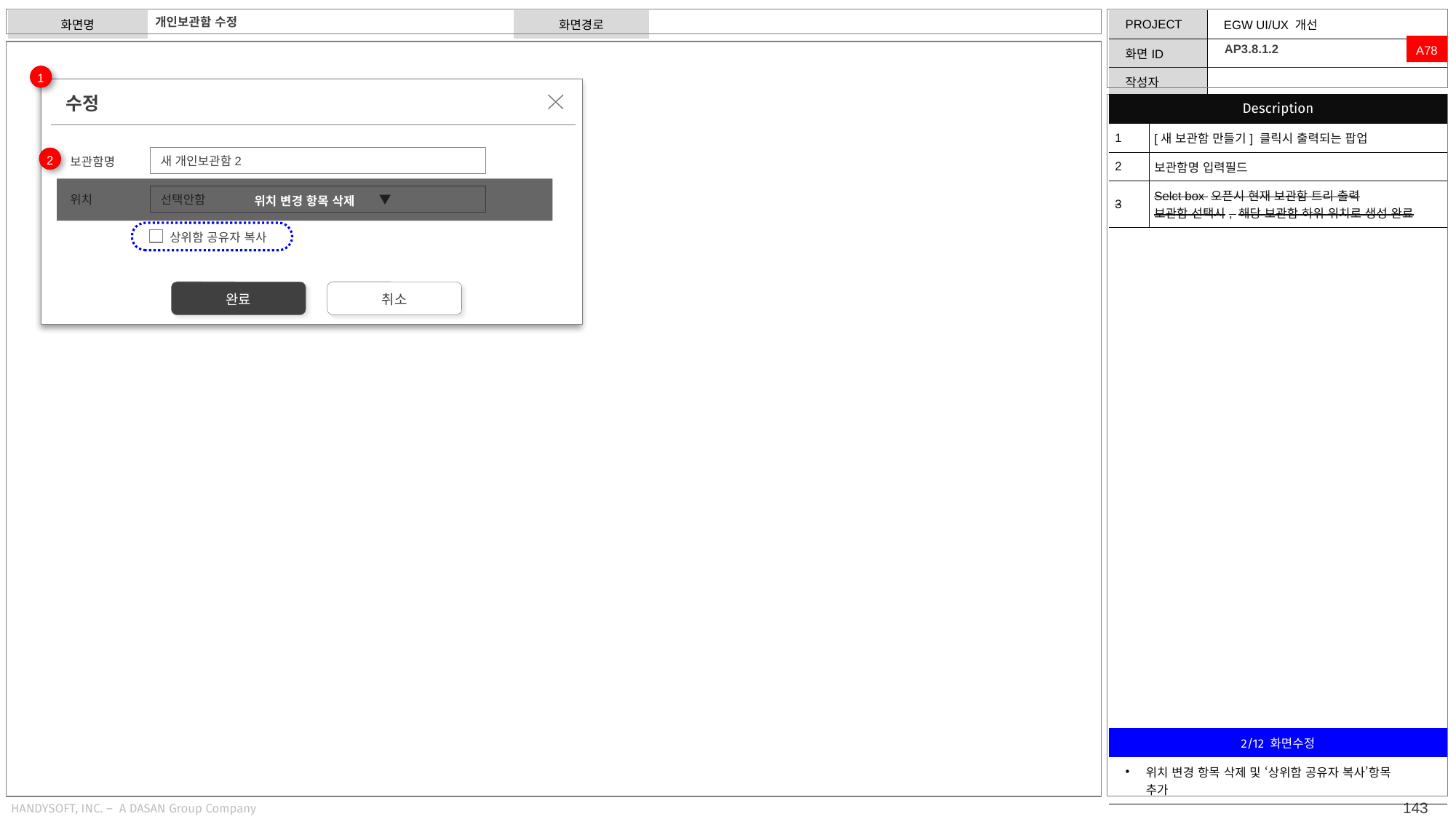

개인보관함 수정
A78
AP3.8.1.2
1

수정
| Description |  |
| --- | --- |
| 1 | [새 보관함 만들기] 클릭시 출력되는 팝업 |
| 2 | 보관함명 입력필드 |
| 3 | Selct box 오픈시 현재 보관함 트리 출력 보관함 선택시, 해당 보관함 하위 위치로 생성 완료 |

새 개인보관함2
2
보관함명

위치 변경 항목 삭제
선택안함		▼
위치
상위함 공유자 복사

완료
취소
| 2/12 화면수정 |
| --- |
| 위치 변경 항목 삭제 및 ‘상위함 공유자 복사’항목 추가 |